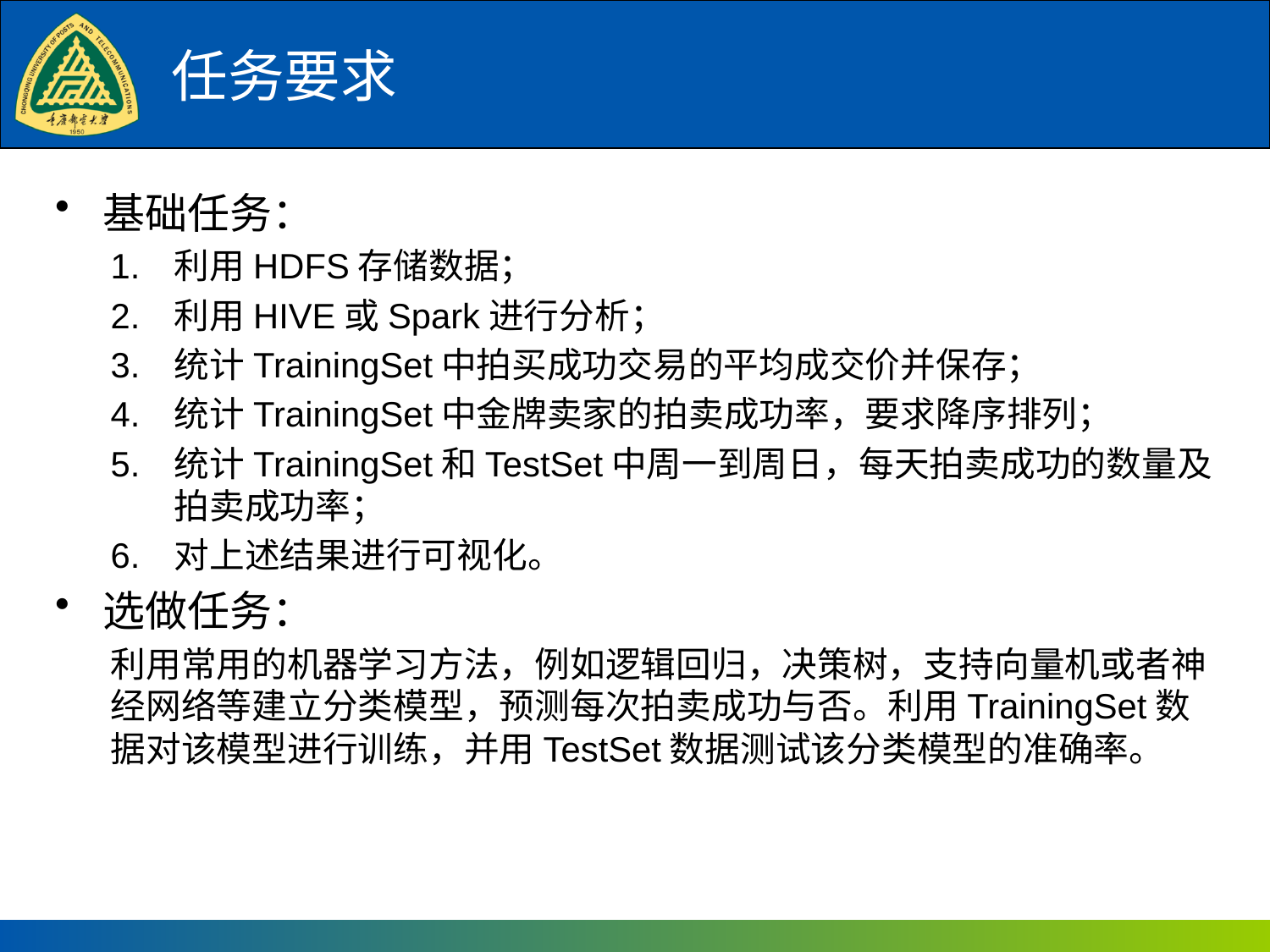

# 任务要求
基础任务：
利用HDFS存储数据；
利用HIVE或Spark进行分析；
统计TrainingSet中拍买成功交易的平均成交价并保存；
统计TrainingSet中金牌卖家的拍卖成功率，要求降序排列；
统计TrainingSet和TestSet中周一到周日，每天拍卖成功的数量及拍卖成功率；
对上述结果进行可视化。
选做任务：
利用常用的机器学习方法，例如逻辑回归，决策树，支持向量机或者神经网络等建立分类模型，预测每次拍卖成功与否。利用TrainingSet数据对该模型进行训练，并用TestSet数据测试该分类模型的准确率。